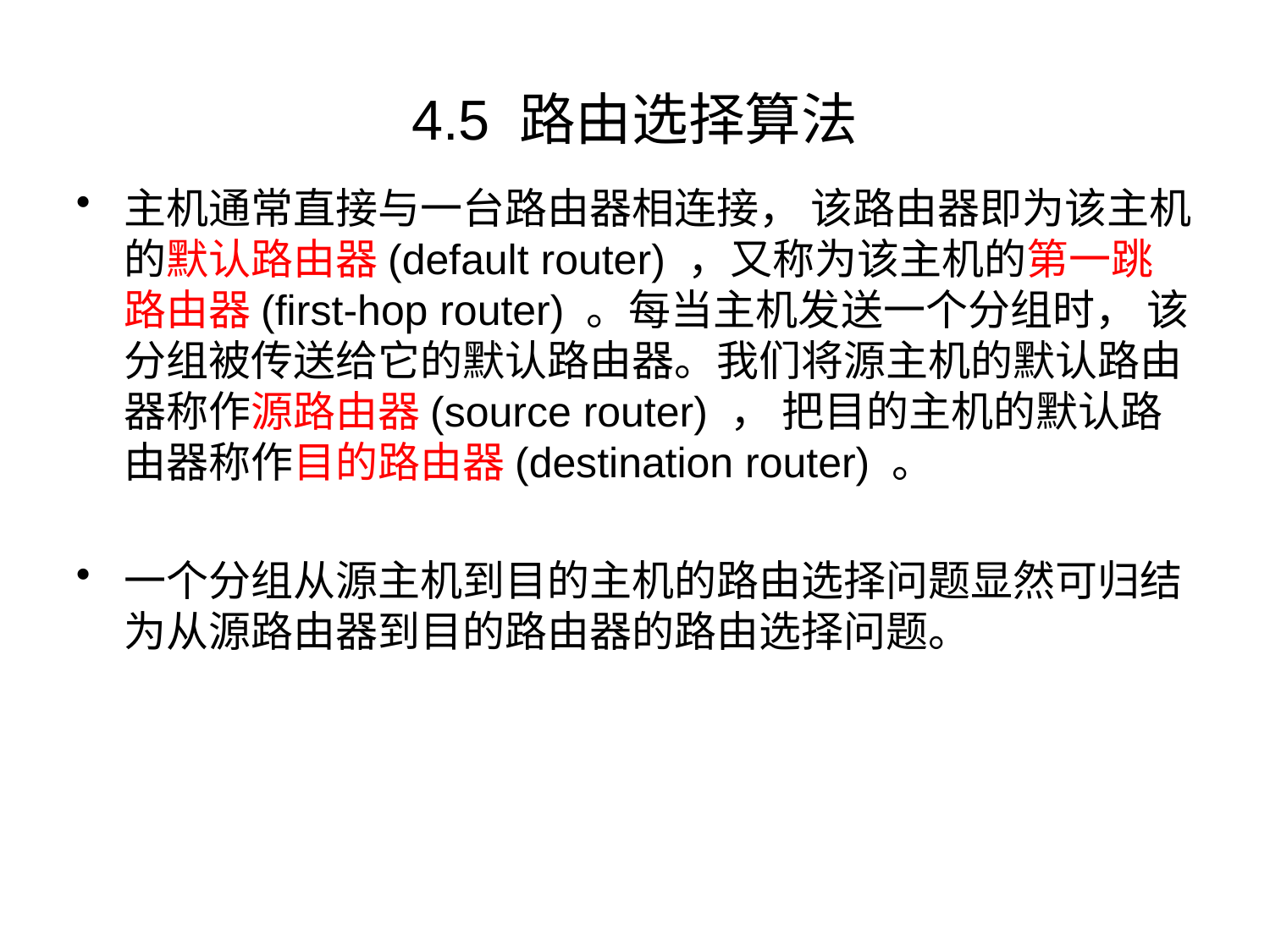

# 4.5 路由选择算法
主机通常直接与一台路由器相连接， 该路由器即为该主机的默认路由器(default router) ，又称为该主机的第一跳路由器(first-hop router) 。每当主机发送一个分组时， 该分组被传送给它的默认路由器。我们将源主机的默认路由器称作源路由器(source router) ， 把目的主机的默认路由器称作目的路由器(destination router) 。

一个分组从源主机到目的主机的路由选择问题显然可归结为从源路由器到目的路由器的路由选择问题。